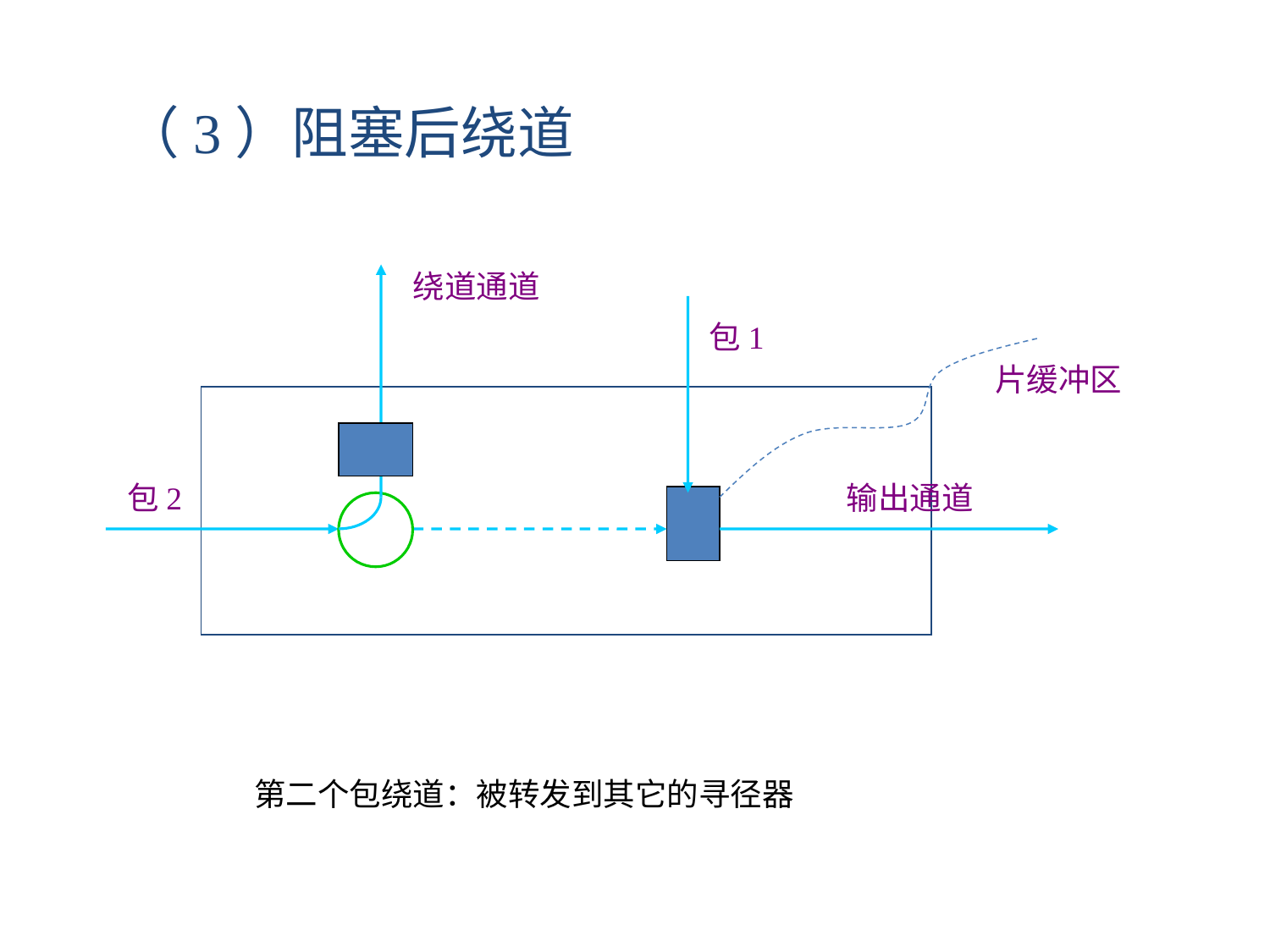

（3）阻塞后绕道

绕道通道

包1

片缓冲区

包2
输出通道

第二个包绕道：被转发到其它的寻径器